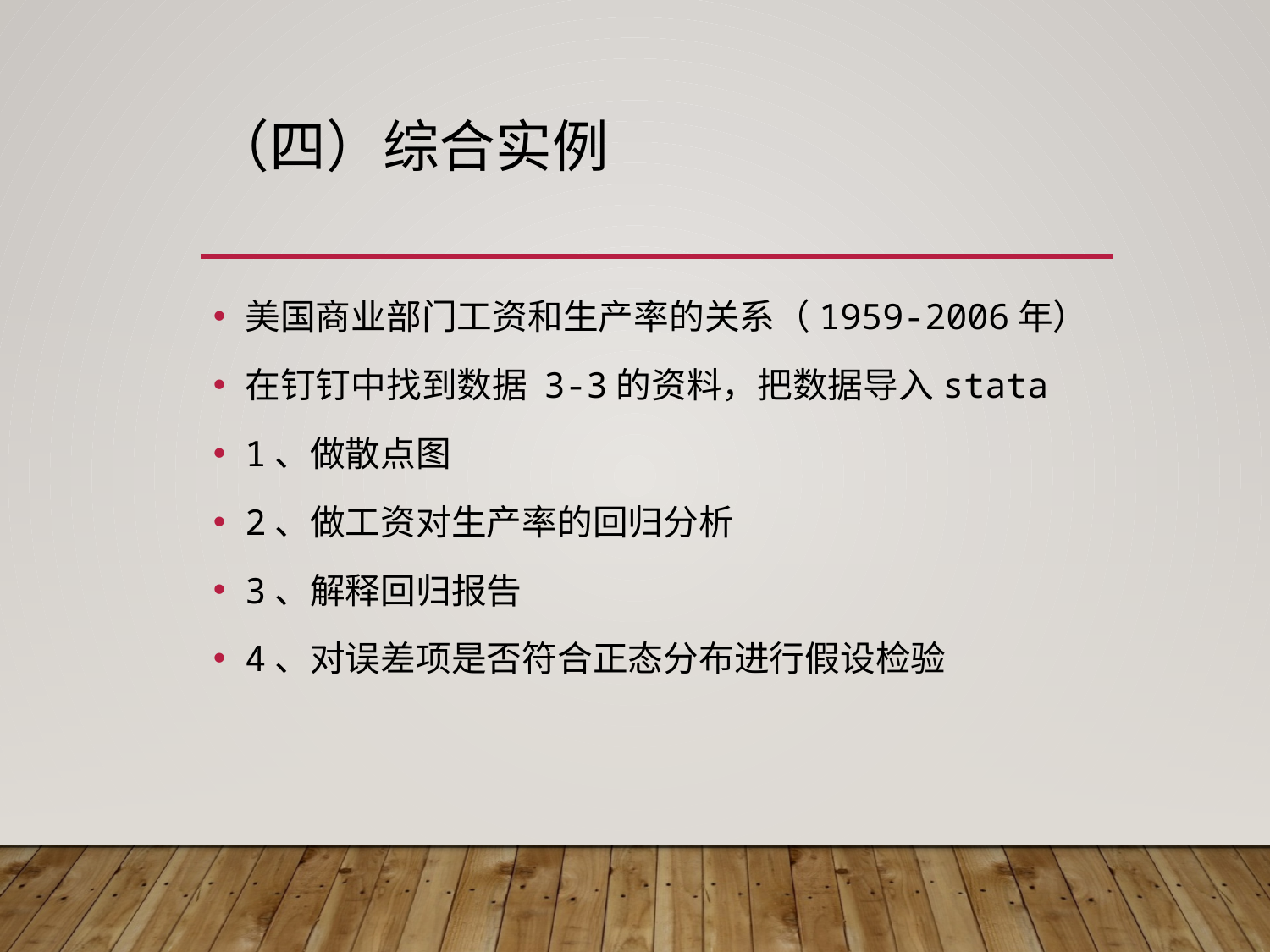

# （四）综合实例
美国商业部门工资和生产率的关系（1959-2006年）
在钉钉中找到数据 3-3的资料，把数据导入stata
1、做散点图
2、做工资对生产率的回归分析
3、解释回归报告
4、对误差项是否符合正态分布进行假设检验